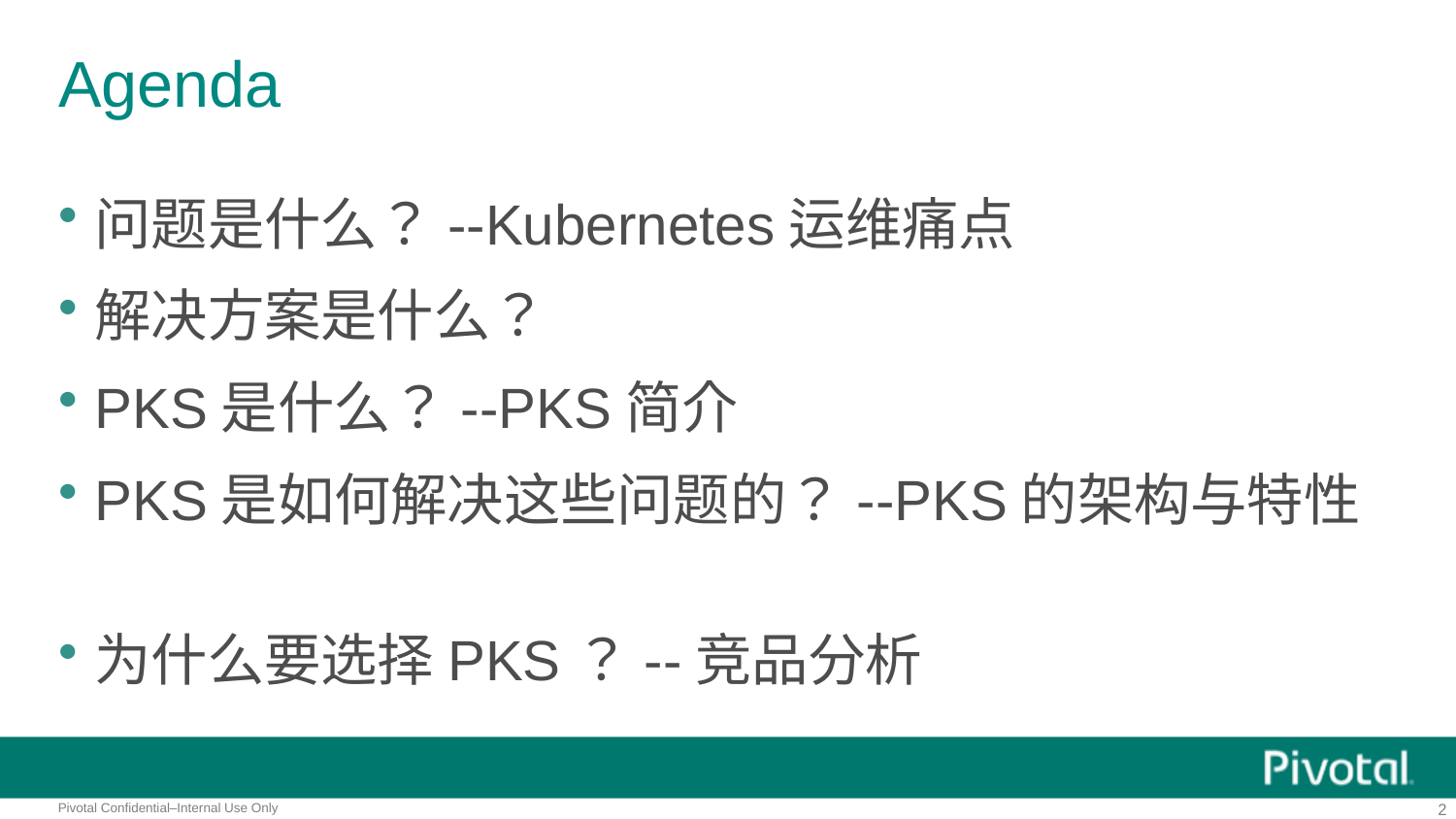

# Agenda
问题是什么？--Kubernetes运维痛点
解决方案是什么？
PKS是什么？--PKS简介
PKS是如何解决这些问题的？--PKS的架构与特性
为什么要选择PKS？--竞品分析